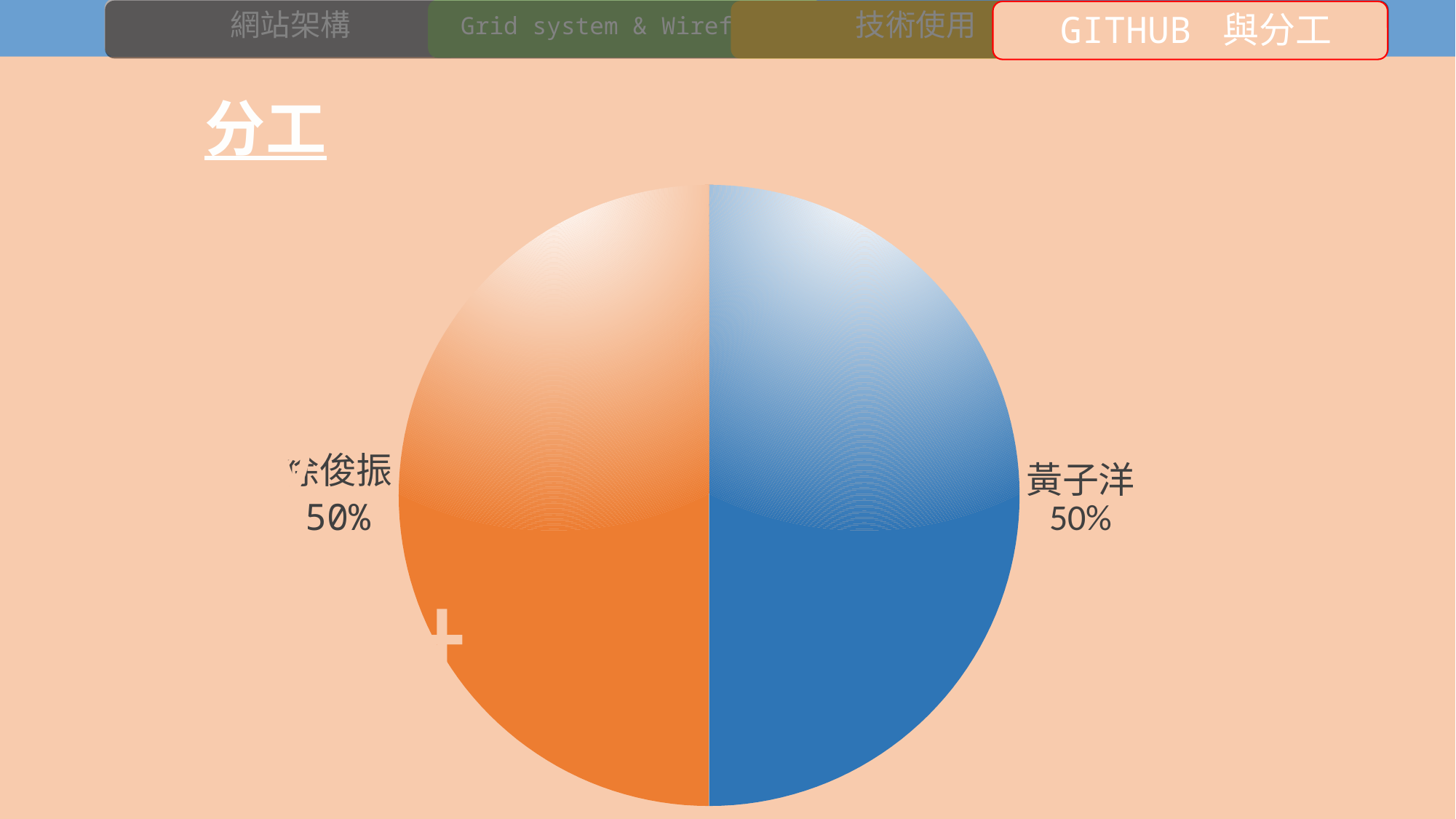

技術使用

網站架構
GITHUB 與分工
Grid system & Wireframe
分工

### Chart

| Category | 欄1 |
|---|---|
| 黃子洋 | 50.0 |
| 徐俊振 | 50.0 |
PPT設計
程式撰寫
Wireframe設計
CSS排版
特效設計
程式撰寫